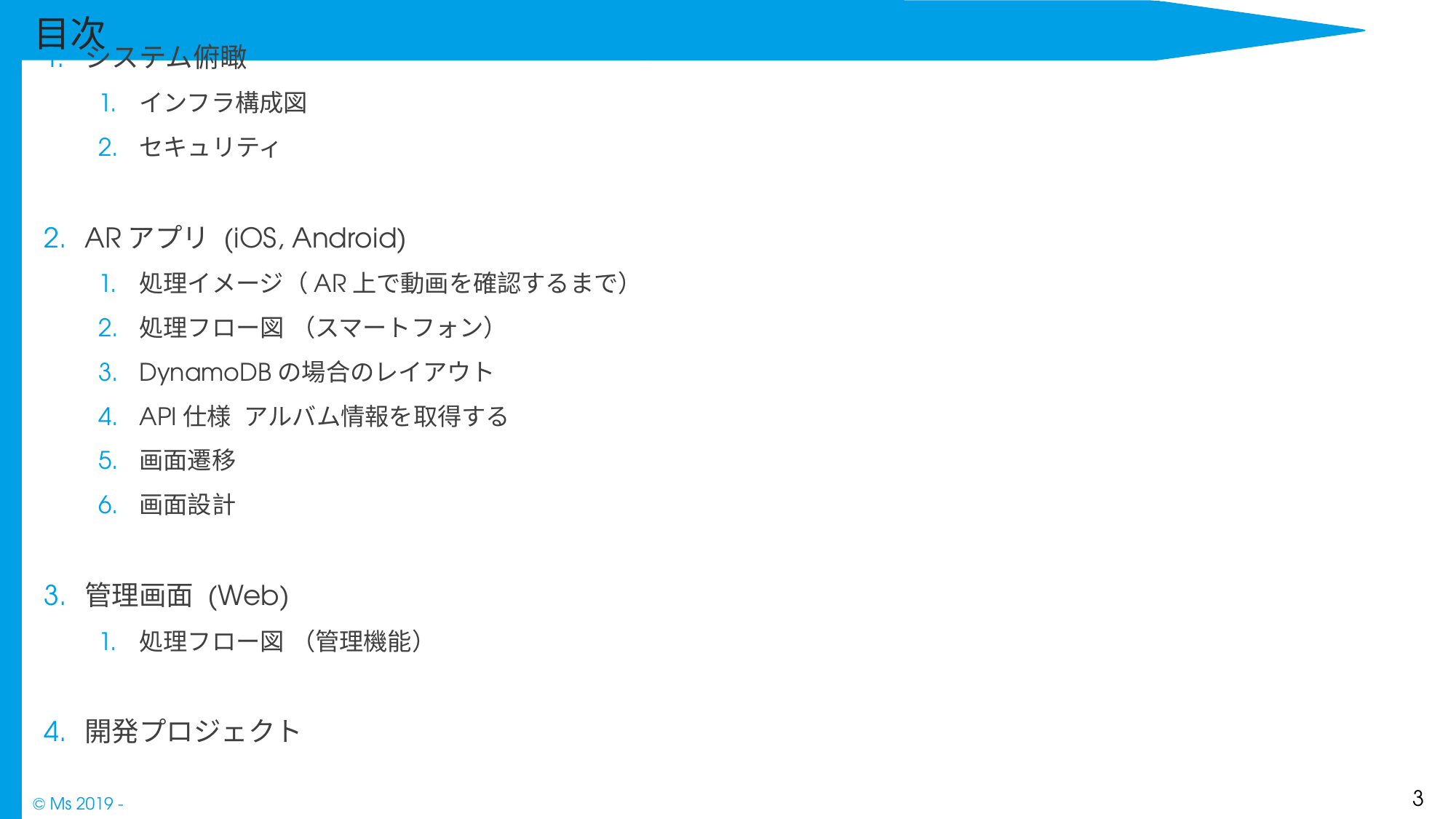

# 目次
システム俯瞰
インフラ構成図
セキュリティ

ARアプリ (iOS, Android)
処理イメージ（AR上で動画を確認するまで）
処理フロー図 （スマートフォン）
DynamoDBの場合のレイアウト
API仕様  アルバム情報を取得する
画面遷移
画面設計

管理画面 (Web)
処理フロー図 （管理機能）

開発プロジェクト

3